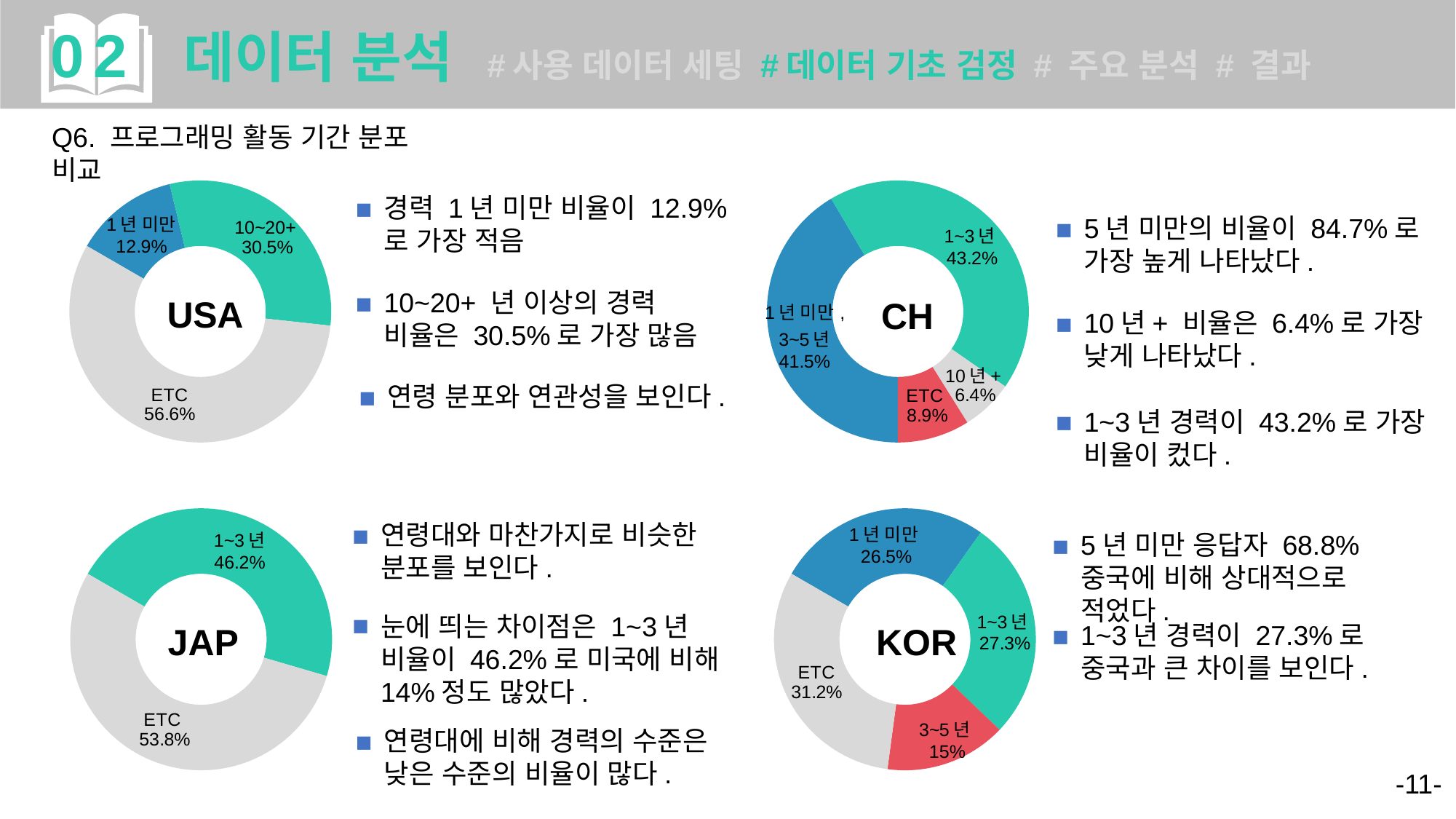

02  데이터 분석  #사용 데이터 세팅 #데이터 기초 검정 # 주요 분석 # 결과

Q6. 프로그래밍 활동 기간 분포 비교

### Chart: CH

| Category | Sales |
|---|---|
| 1년 미만, 3~5년 | 41.5 |
| 1~3년 | 43.2 |
| 10년+ | 6.4 |
| ETC | 8.9 |

### Chart: USA

| Category | Sales |
|---|---|
| 1년 미만 | 12.9 |
| 10~20+ | 30.5 |
| ETC | 56.6 |
경력 1년 미만 비율이 12.9%로 가장 적음
■
10~20+ 년 이상의 경력 비율은 30.5%로 가장 많음
■
연령 분포와 연관성을 보인다.
■
5년 미만의 비율이 84.7%로 가장 높게 나타났다.
■
10년+ 비율은 6.4%로 가장 낮게 나타났다.
■
■
1~3년 경력이 43.2%로 가장 비율이 컸다.

### Chart: KOR

| Category | Sales |
|---|---|
| 1년 미만 | 26.5 |
| 1~3년 | 27.3 |
| 3~5 | 15.0 |
| ETC | 31.2 |

### Chart: JAP

| Category | Sales |
|---|---|
| 1~3년 | 46.2 |
| ETC | 53.8 |
연령대와 마찬가지로 비슷한 분포를 보인다.
■
■
눈에 띄는 차이점은 1~3년 비율이 46.2%로 미국에 비해 14%정도 많았다.
연령대에 비해 경력의 수준은 낮은 수준의 비율이 많다.
■
5년 미만 응답자 68.8% 중국에 비해 상대적으로 적었다.
■
1~3년 경력이 27.3%로 중국과 큰 차이를 보인다.
■
-11-